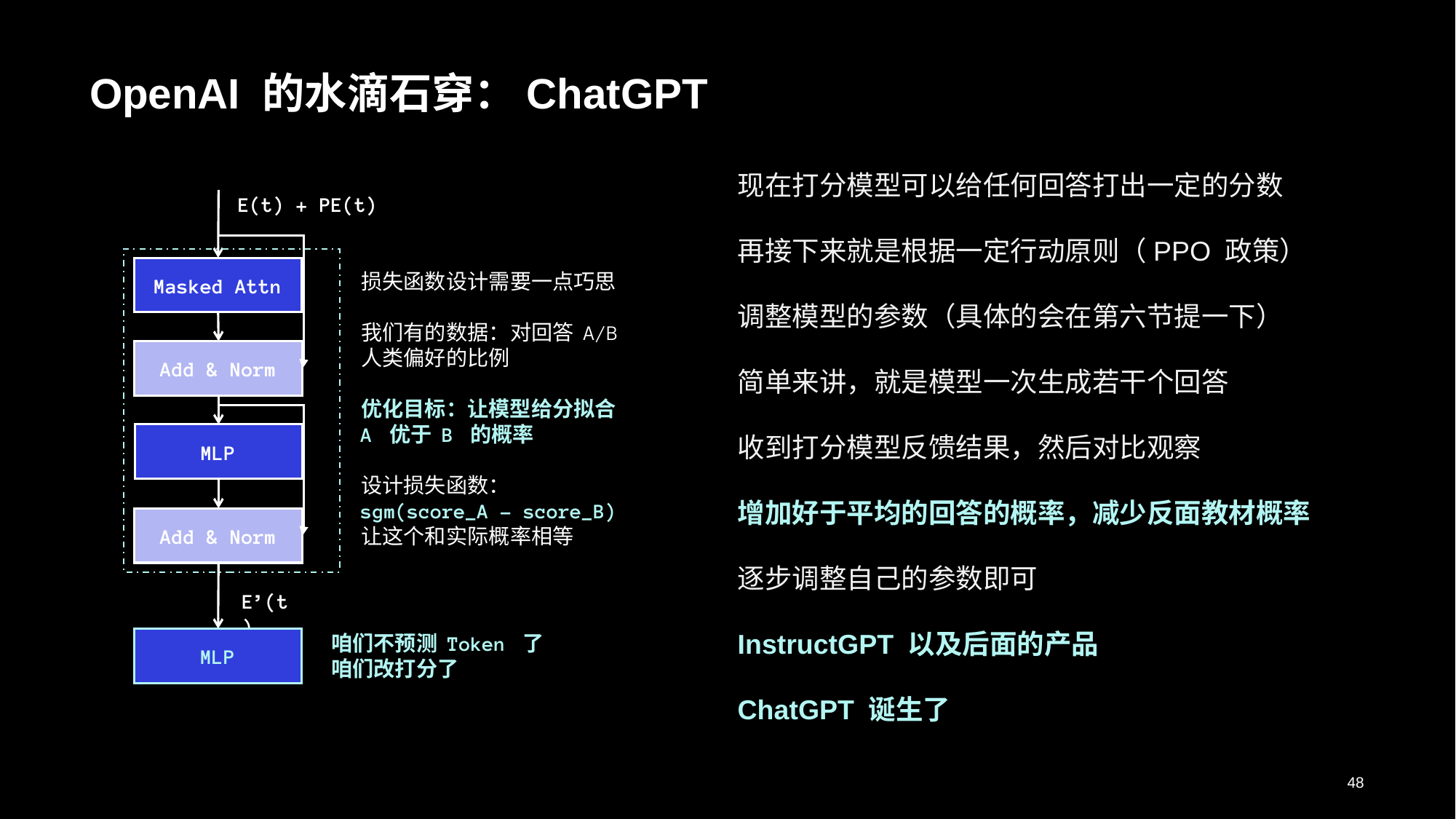

# OpenAI 的水滴石穿：ChatGPT
现在打分模型可以给任何回答打出一定的分数

再接下来就是根据一定行动原则（PPO 政策）

调整模型的参数（具体的会在第六节提一下）

简单来讲，就是模型一次生成若干个回答

收到打分模型反馈结果，然后对比观察

增加好于平均的回答的概率，减少反面教材概率

逐步调整自己的参数即可

InstructGPT 以及后面的产品

ChatGPT 诞生了
E(t) + PE(t)

Masked Attn
损失函数设计需要一点巧思

我们有的数据：对回答 A/B 人类偏好的比例

优化目标：让模型给分拟合 A 优于 B 的概率

设计损失函数：
sgm(score_A – score_B)
让这个和实际概率相等
Add & Norm
MLP
Add & Norm
E’(t)
咱们不预测 Token 了
咱们改打分了
MLP
48